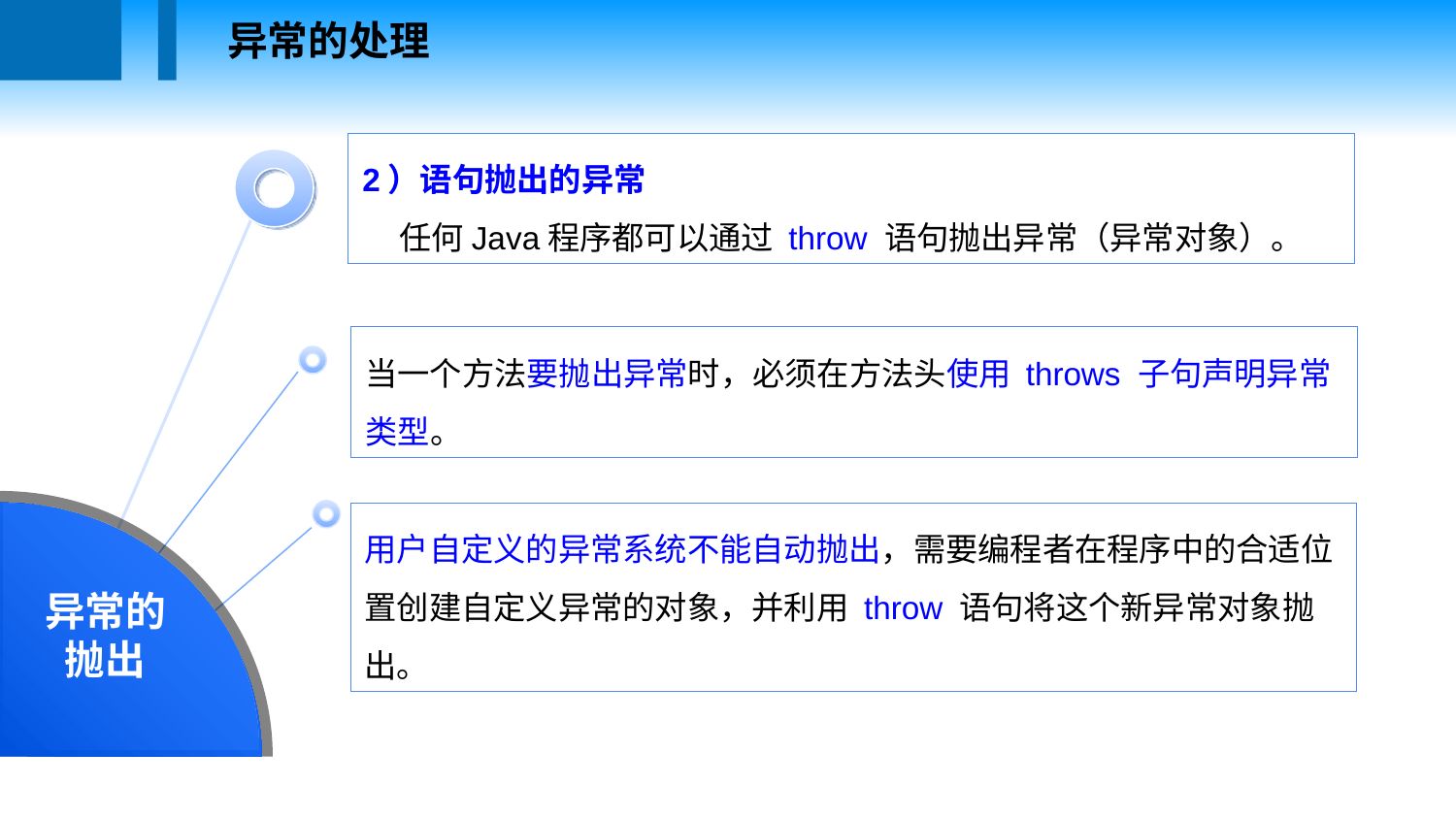

异常的处理
2）语句抛出的异常
    任何Java程序都可以通过 throw 语句抛出异常（异常对象）。

异常的抛出

当一个方法要抛出异常时，必须在方法头使用 throws 子句声明异常类型。
用户自定义的异常系统不能自动抛出，需要编程者在程序中的合适位置创建自定义异常的对象，并利用 throw 语句将这个新异常对象抛出。